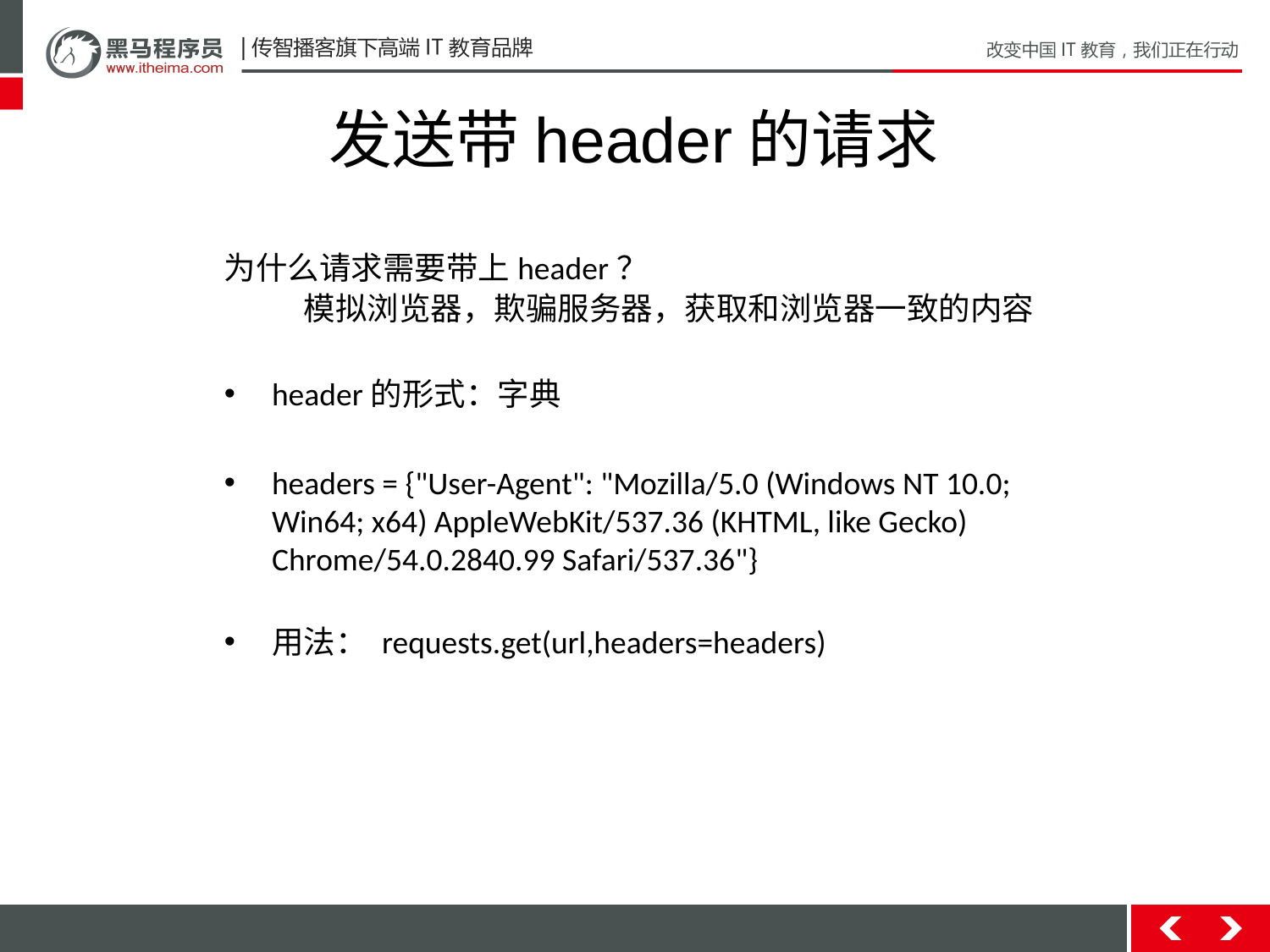

# 发送带header的请求
为什么请求需要带上header？
          模拟浏览器，欺骗服务器，获取和浏览器一致的内容

header的形式：字典

headers = {"User-Agent": "Mozilla/5.0 (Windows NT 10.0; Win64; x64) AppleWebKit/537.36 (KHTML, like Gecko) Chrome/54.0.2840.99 Safari/537.36"}
用法： requests.get(url,headers=headers)